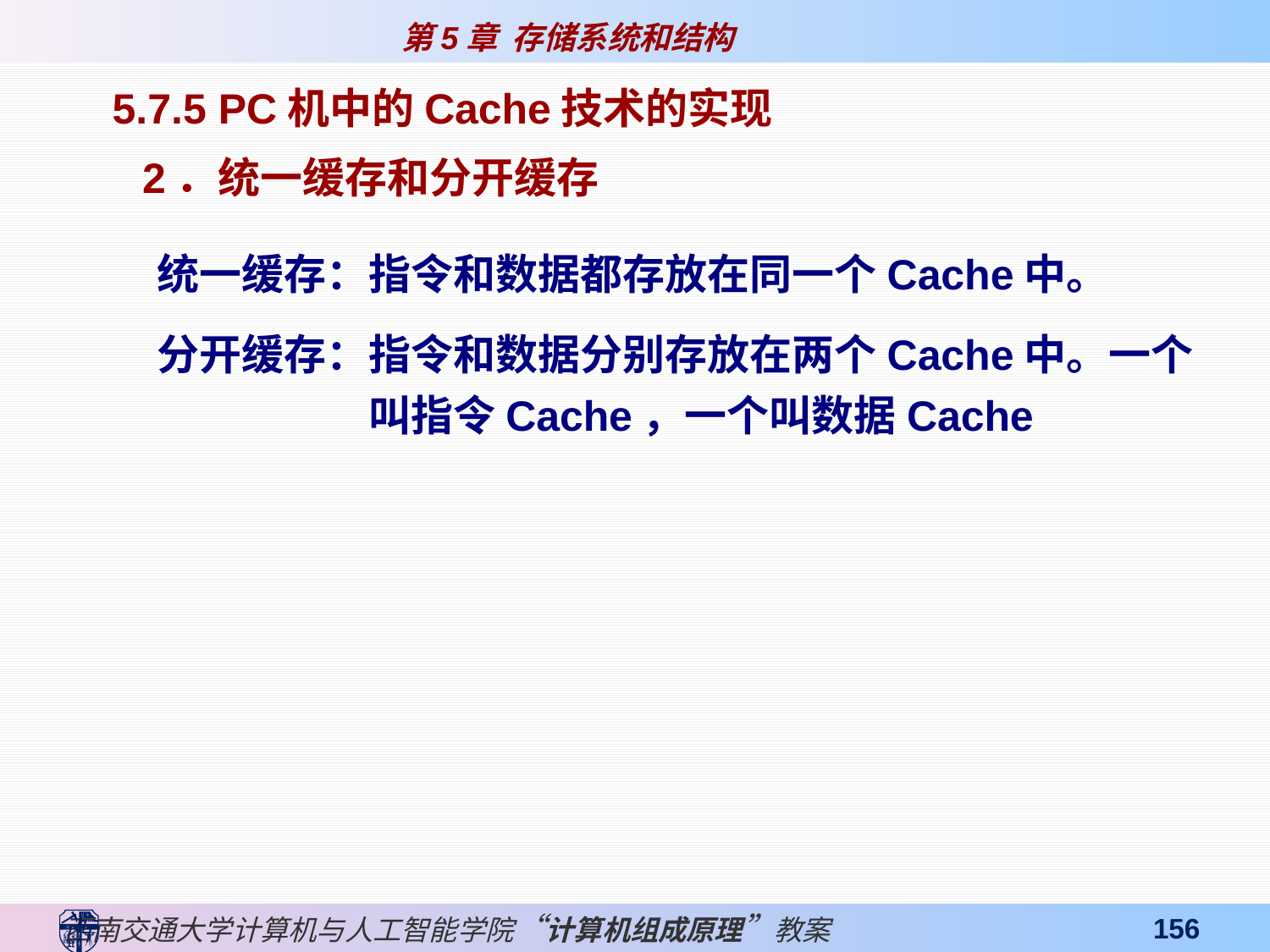

5.7.5 PC机中的Cache技术的实现
2．统一缓存和分开缓存
统一缓存：指令和数据都存放在同一个Cache中。
分开缓存：指令和数据分别存放在两个Cache中。一个叫指令Cache，一个叫数据Cache